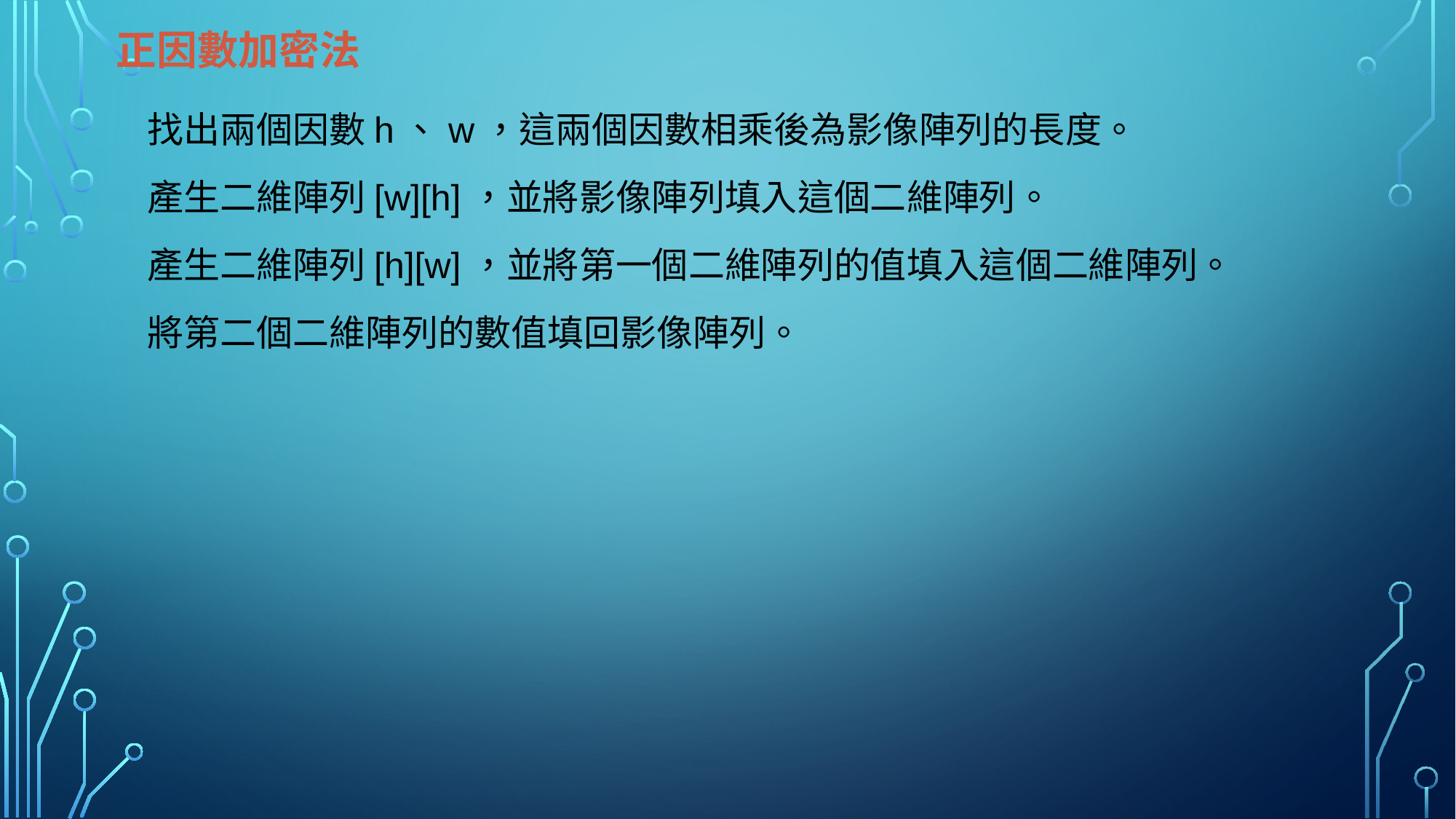

# 正因數加密法
找出兩個因數h、w，這兩個因數相乘後為影像陣列的長度。
產生二維陣列[w][h]，並將影像陣列填入這個二維陣列。
產生二維陣列[h][w]，並將第一個二維陣列的值填入這個二維陣列。
將第二個二維陣列的數值填回影像陣列。